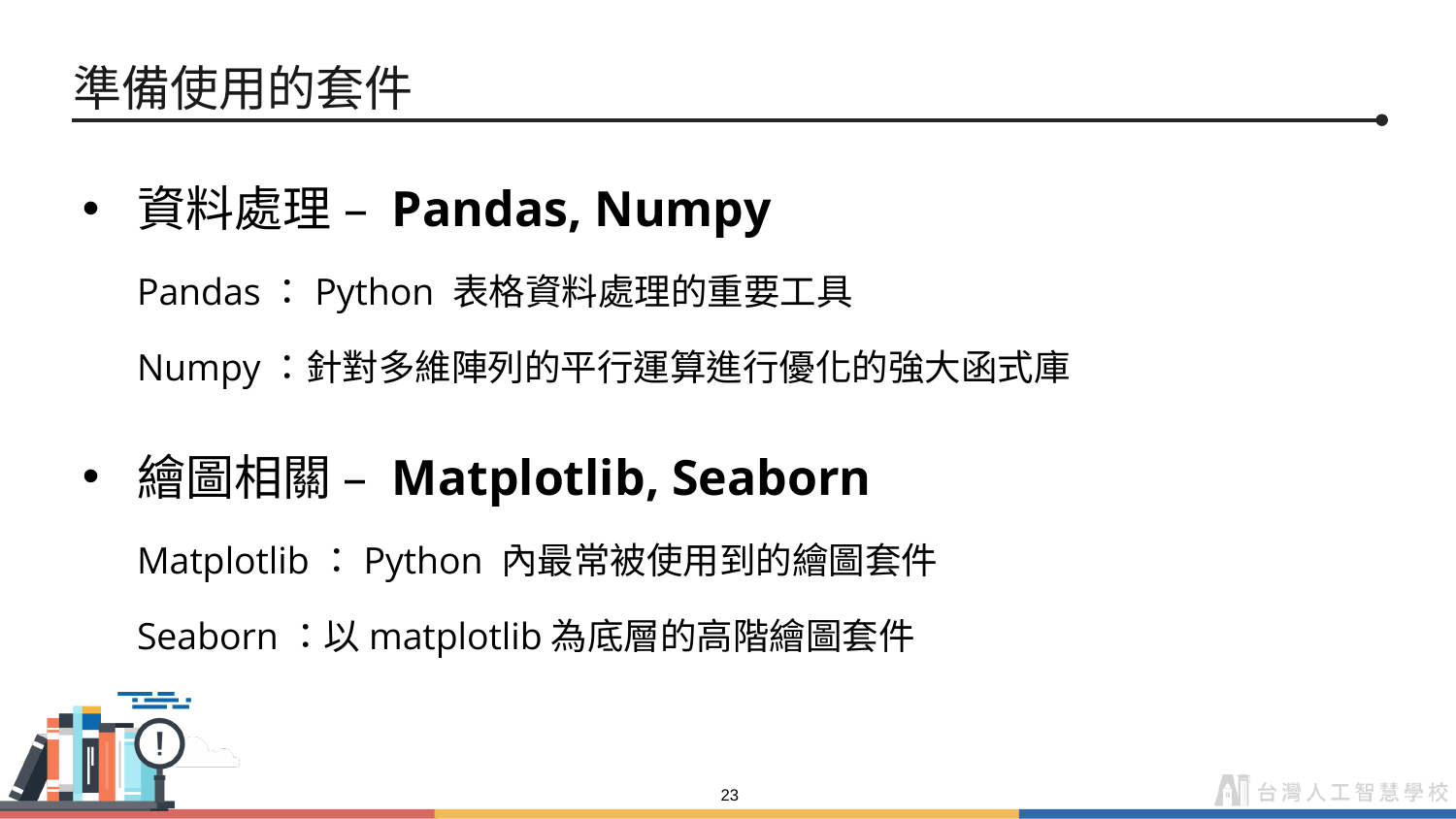

# 準備使用的套件
資料處理 – Pandas, Numpy
Pandas：Python 表格資料處理的重要工具
Numpy：針對多維陣列的平行運算進行優化的強大函式庫

繪圖相關 – Matplotlib, Seaborn
Matplotlib：Python 內最常被使用到的繪圖套件
Seaborn：以matplotlib為底層的高階繪圖套件

23